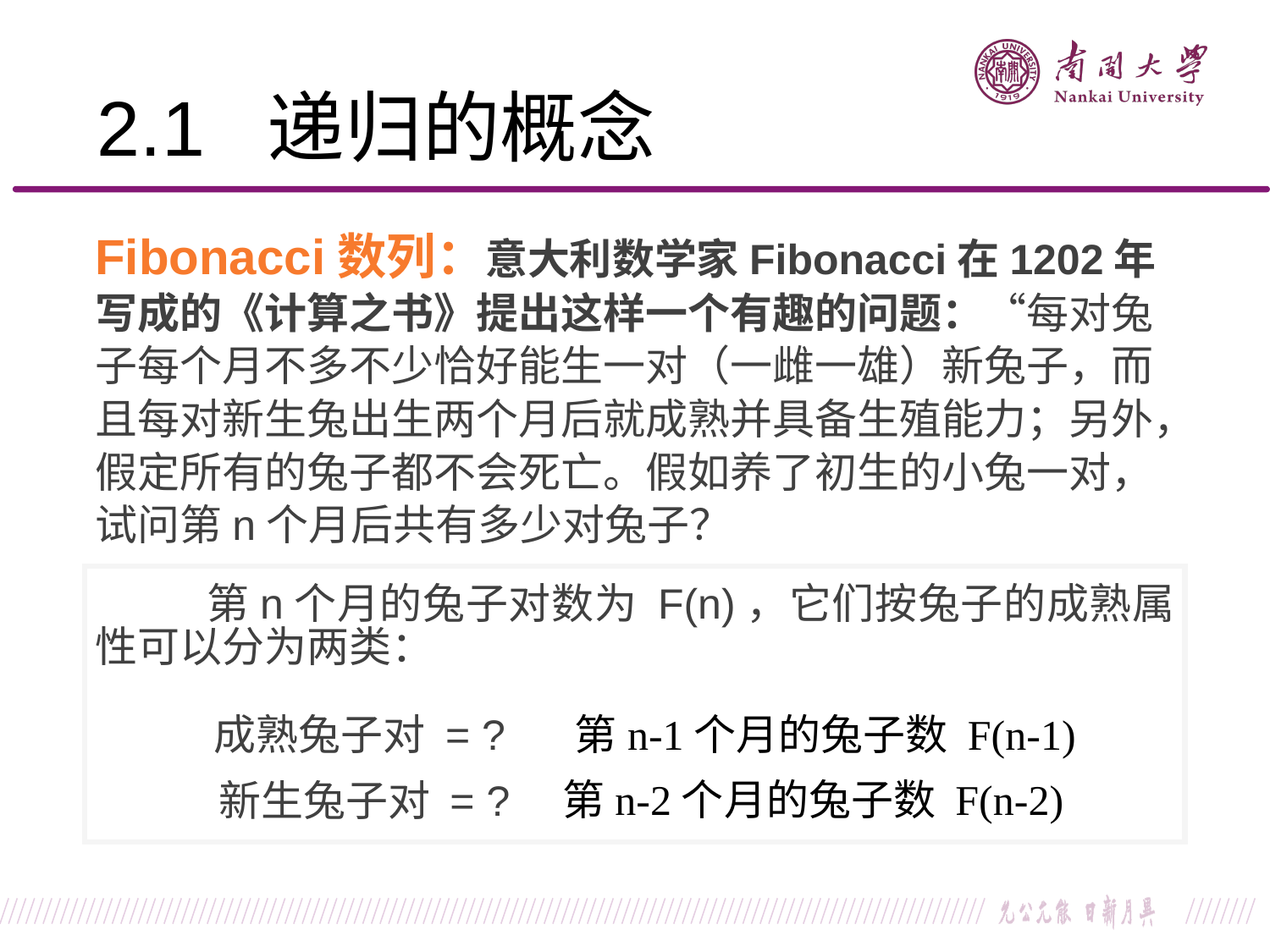

2.1  递归的概念
Fibonacci数列：意大利数学家Fibonacci在1202年写成的《计算之书》提出这样一个有趣的问题：“每对兔子每个月不多不少恰好能生一对（一雌一雄）新兔子，而且每对新生兔出生两个月后就成熟并具备生殖能力；另外，假定所有的兔子都不会死亡。假如养了初生的小兔一对，试问第n个月后共有多少对兔子？

	   第n个月的兔子对数为 F(n)，它们按兔子的成熟属性可以分为两类：

	    成熟兔子对 = ?     第n-1个月的兔子数 F(n-1)

新生兔子对 = ?
第n-2个月的兔子数 F(n-2)